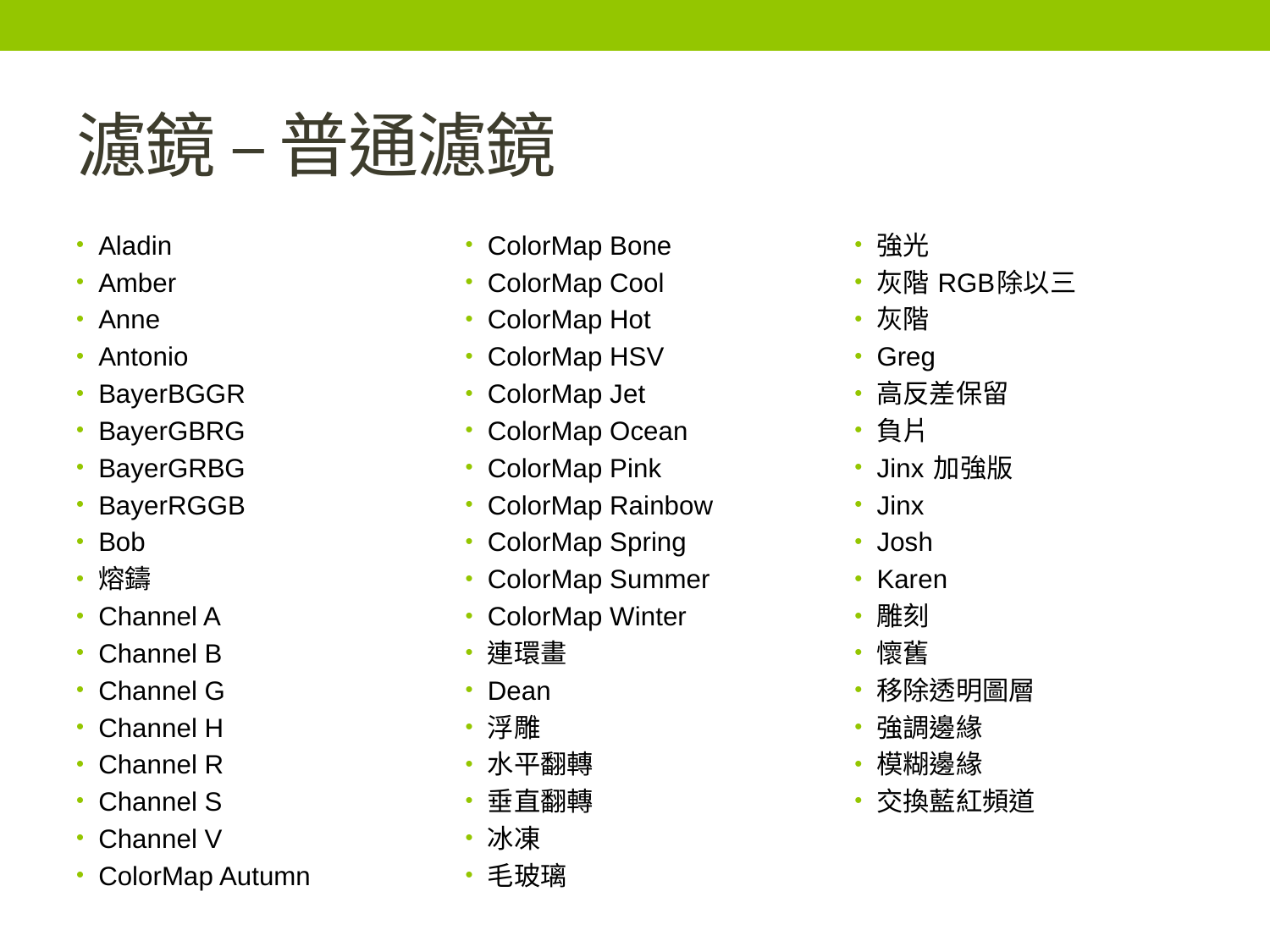

# 濾鏡 – 普通濾鏡
Aladin
Amber
Anne
Antonio
BayerBGGR
BayerGBRG
BayerGRBG
BayerRGGB
Bob
熔鑄
Channel A
Channel B
Channel G
Channel H
Channel R
Channel S
Channel V
ColorMap Autumn
ColorMap Bone
ColorMap Cool
ColorMap Hot
ColorMap HSV
ColorMap Jet
ColorMap Ocean
ColorMap Pink
ColorMap Rainbow
ColorMap Spring
ColorMap Summer
ColorMap Winter
連環畫
Dean
浮雕
水平翻轉
垂直翻轉
冰凍
毛玻璃
強光
灰階 RGB除以三
灰階
Greg
高反差保留
負片
Jinx 加強版
Jinx
Josh
Karen
雕刻
懷舊
移除透明圖層
強調邊緣
模糊邊緣
交換藍紅頻道